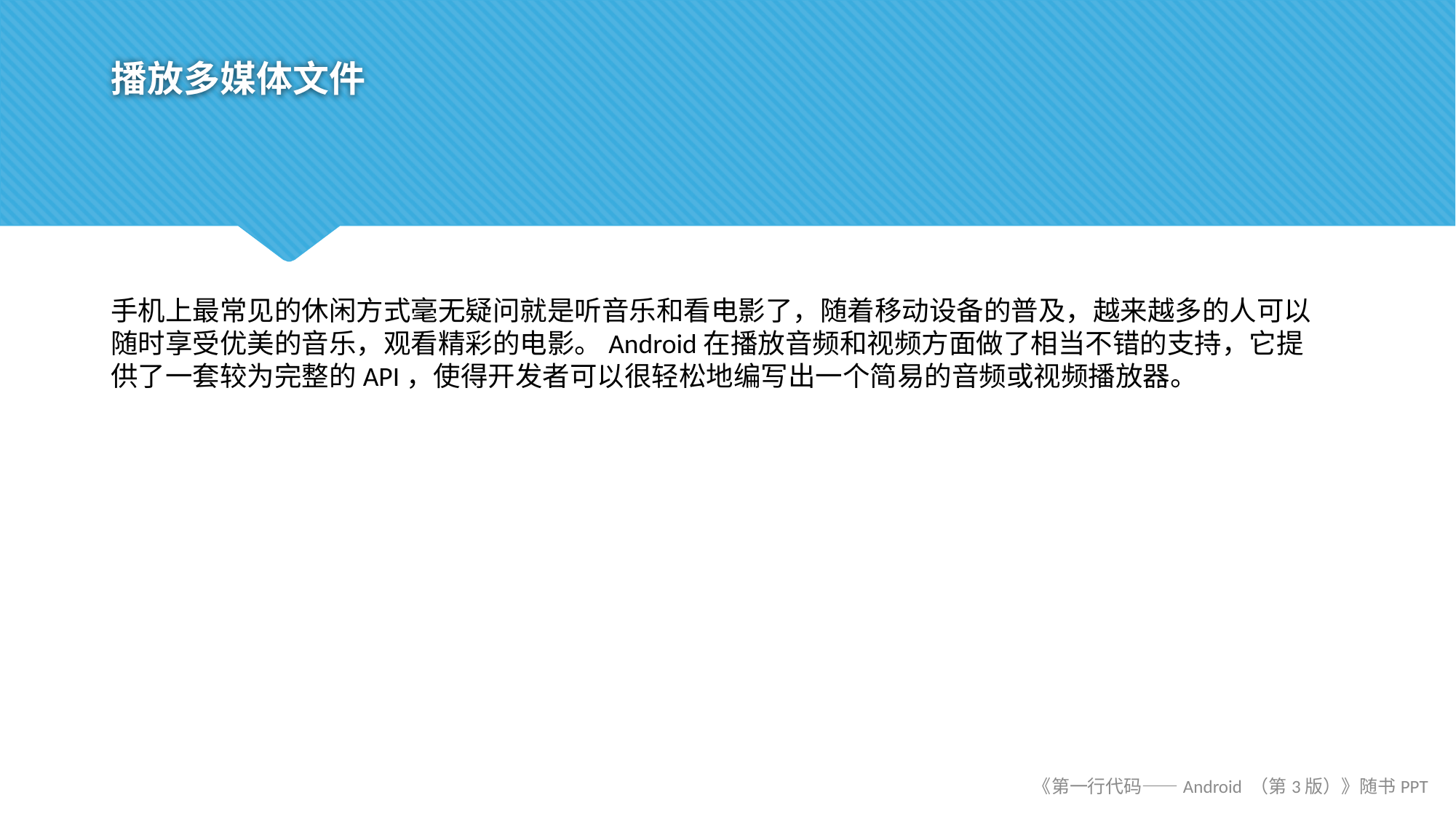

# 播放多媒体文件
手机上最常见的休闲方式毫无疑问就是听音乐和看电影了，随着移动设备的普及，越来越多的人可以随时享受优美的音乐，观看精彩的电影。Android在播放音频和视频方面做了相当不错的支持，它提供了一套较为完整的API，使得开发者可以很轻松地编写出一个简易的音频或视频播放器。